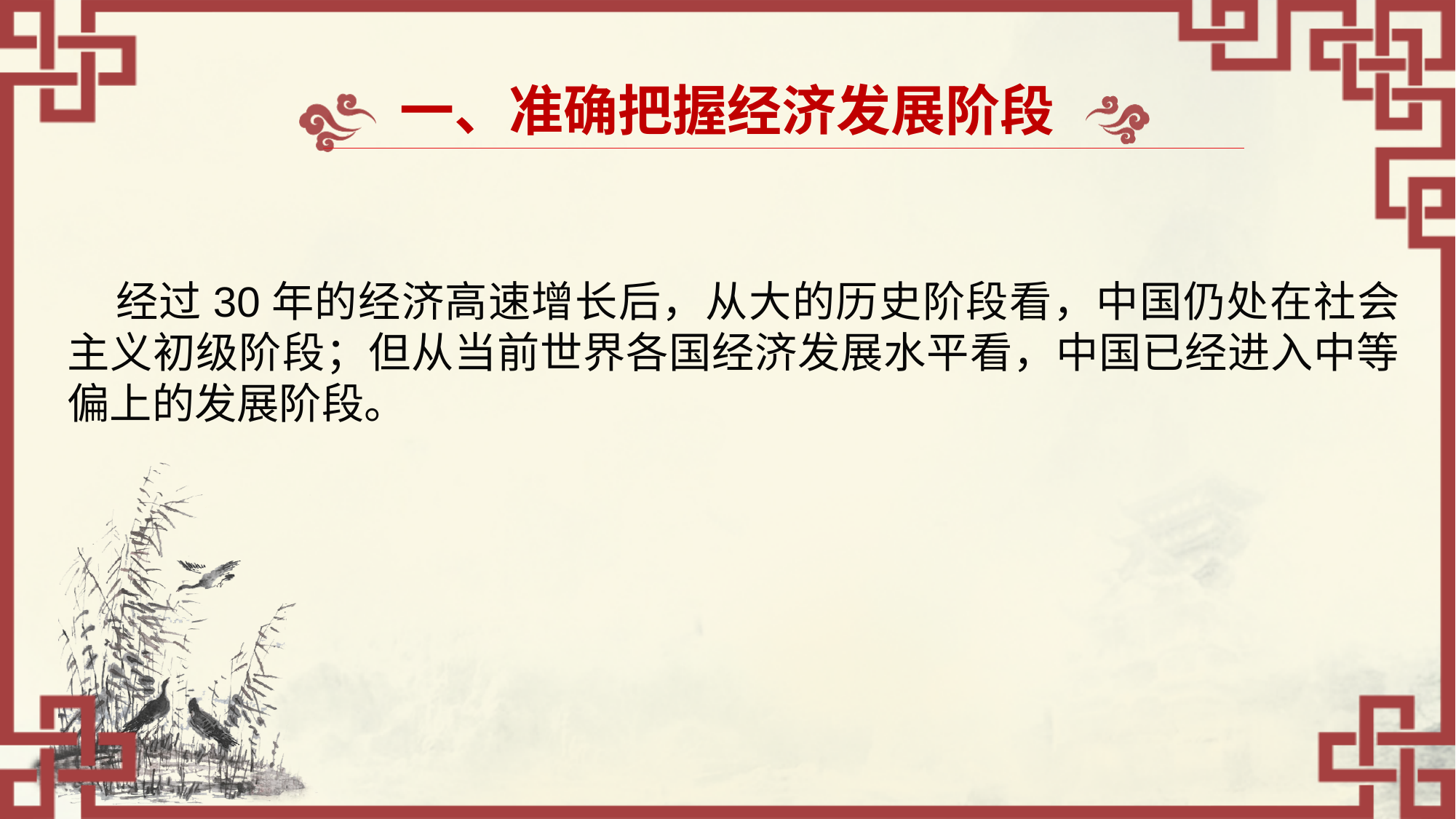

一、准确把握经济发展阶段
经过30年的经济高速增长后，从大的历史阶段看，中国仍处在社会主义初级阶段；但从当前世界各国经济发展水平看，中国已经进入中等偏上的发展阶段。